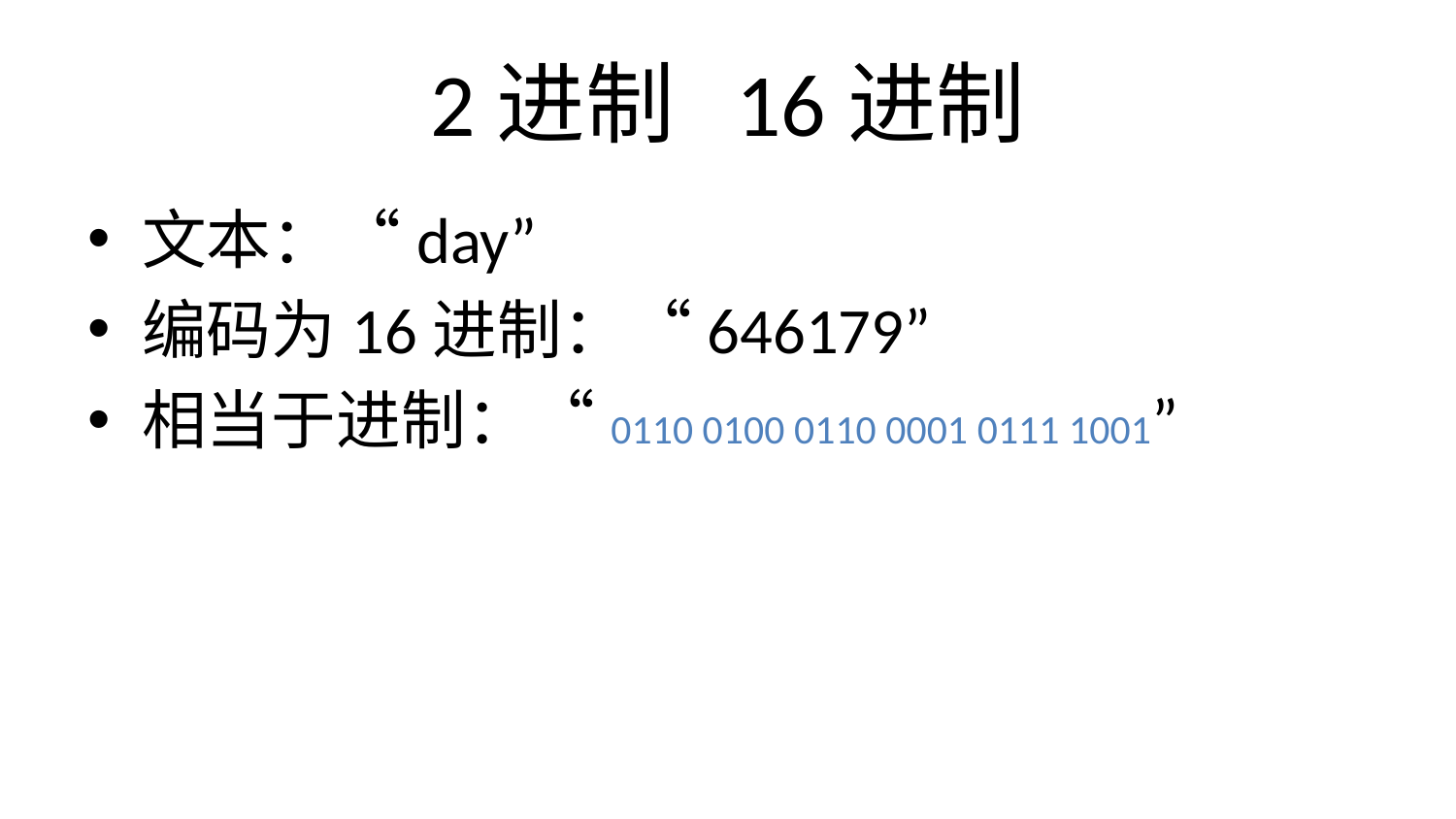

# 2进制  16进制
文本：“day”
编码为16进制：“646179”
相当于进制：“0110 0100 0110 0001 0111 1001”